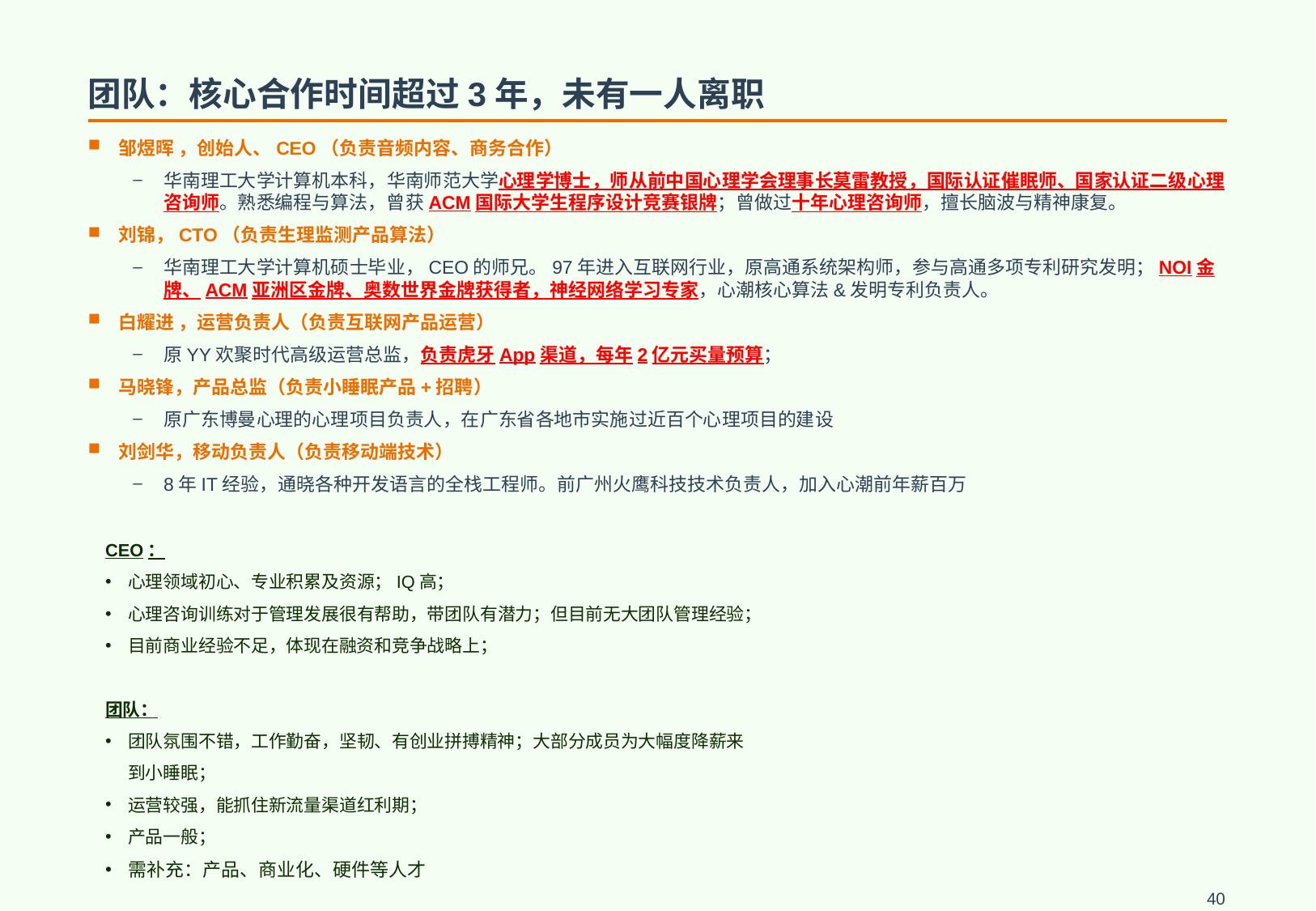

# 团队：核心合作时间超过3年，未有一人离职
邹煜晖 ，创始人、CEO（负责音频内容、商务合作）
华南理工大学计算机本科，华南师范大学心理学博士，师从前中国心理学会理事长莫雷教授，国际认证催眠师、国家认证二级心理咨询师。熟悉编程与算法，曾获ACM国际大学生程序设计竞赛银牌；曾做过十年心理咨询师，擅长脑波与精神康复。
刘锦，CTO（负责生理监测产品算法）
华南理工大学计算机硕士毕业，CEO的师兄。97年进入互联网行业，原高通系统架构师，参与高通多项专利研究发明；NOI金牌、ACM亚洲区金牌、奥数世界金牌获得者，神经网络学习专家，心潮核心算法&发明专利负责人。
白耀进 ，运营负责人（负责互联网产品运营）
原YY欢聚时代高级运营总监，负责虎牙App渠道，每年2亿元买量预算；
马晓锋，产品总监（负责小睡眠产品+招聘）
原广东博曼心理的心理项目负责人，在广东省各地市实施过近百个心理项目的建设
刘剑华，移动负责人（负责移动端技术）
8年IT经验，通晓各种开发语言的全栈工程师。前广州火鹰科技技术负责人，加入心潮前年薪百万
CEO：
心理领域初心、专业积累及资源；IQ高；
心理咨询训练对于管理发展很有帮助，带团队有潜力；但目前无大团队管理经验；
目前商业经验不足，体现在融资和竞争战略上；

团队：
团队氛围不错，工作勤奋，坚韧、有创业拼搏精神；大部分成员为大幅度降薪来到小睡眠；
运营较强，能抓住新流量渠道红利期；
产品一般；
需补充：产品、商业化、硬件等人才